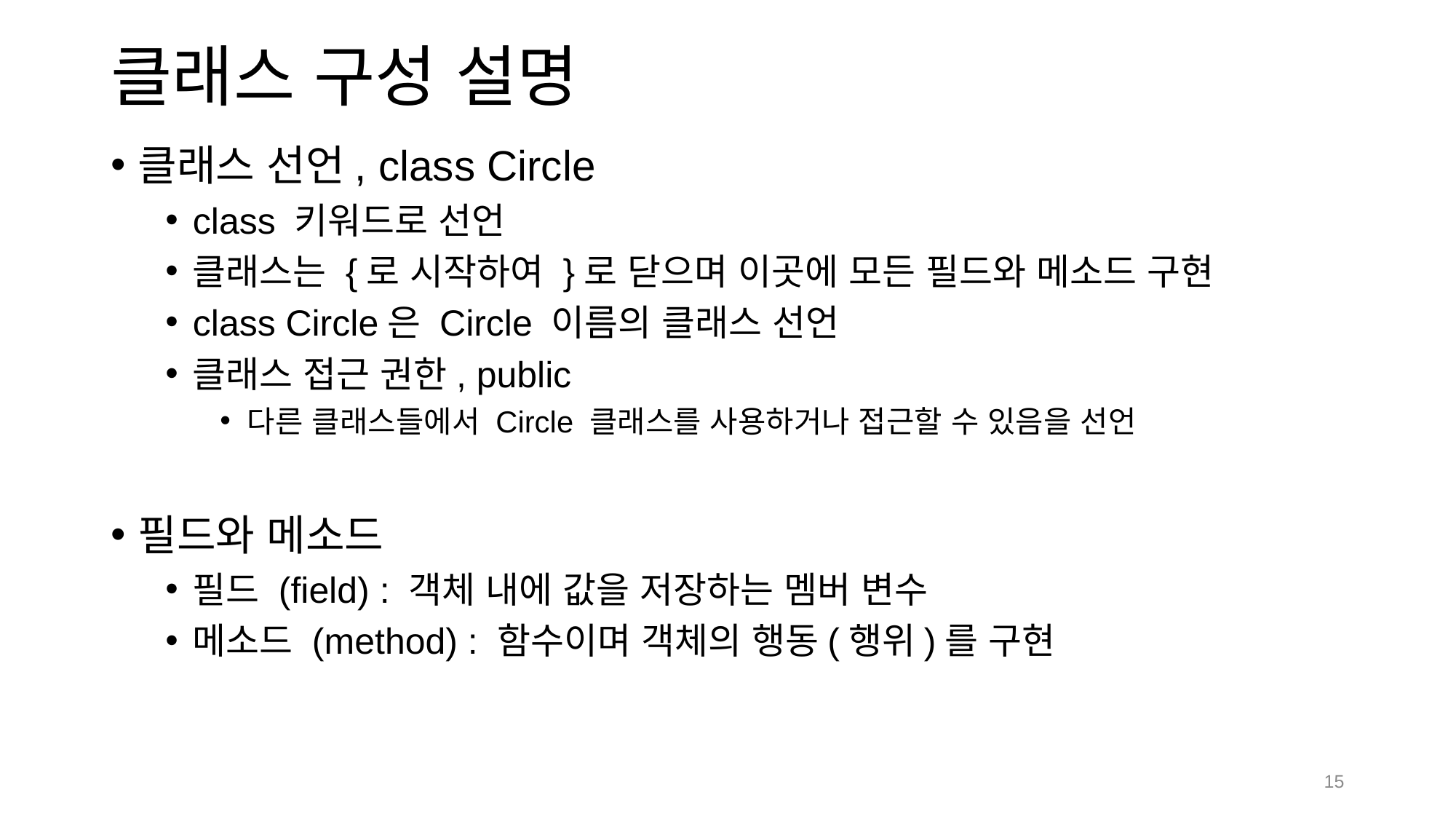

# 클래스 구성 설명
클래스 선언, class Circle
class 키워드로 선언
클래스는 {로 시작하여 }로 닫으며 이곳에 모든 필드와 메소드 구현
class Circle은 Circle 이름의 클래스 선언
클래스 접근 권한, public
다른 클래스들에서 Circle 클래스를 사용하거나 접근할 수 있음을 선언

필드와 메소드
필드 (field) : 객체 내에 값을 저장하는 멤버 변수
메소드 (method) : 함수이며 객체의 행동(행위)를 구현
15